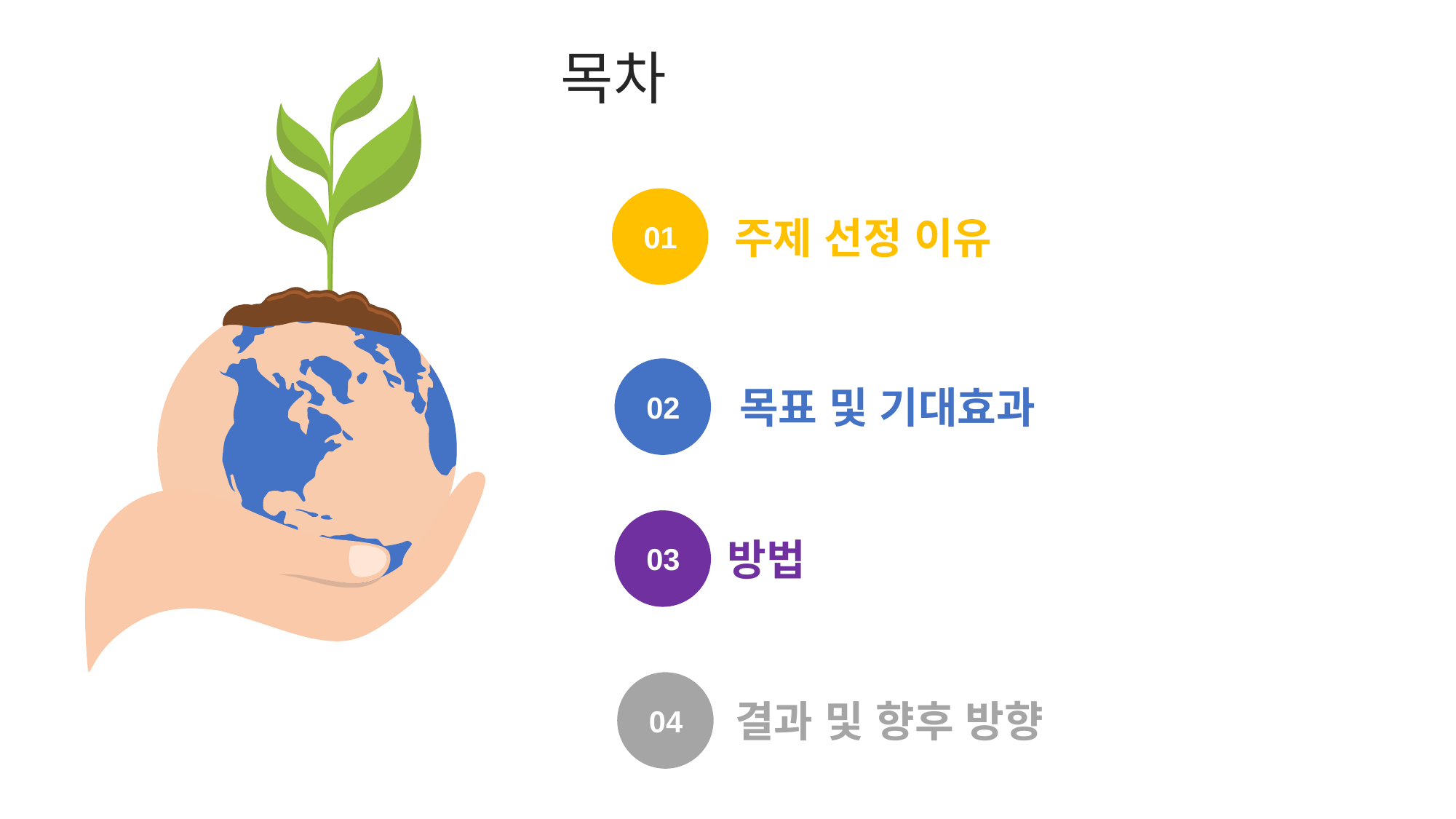

목차

주제 선정 이유
01

목표 및 기대효과
02

방법
03

결과 및 향후 방향
04